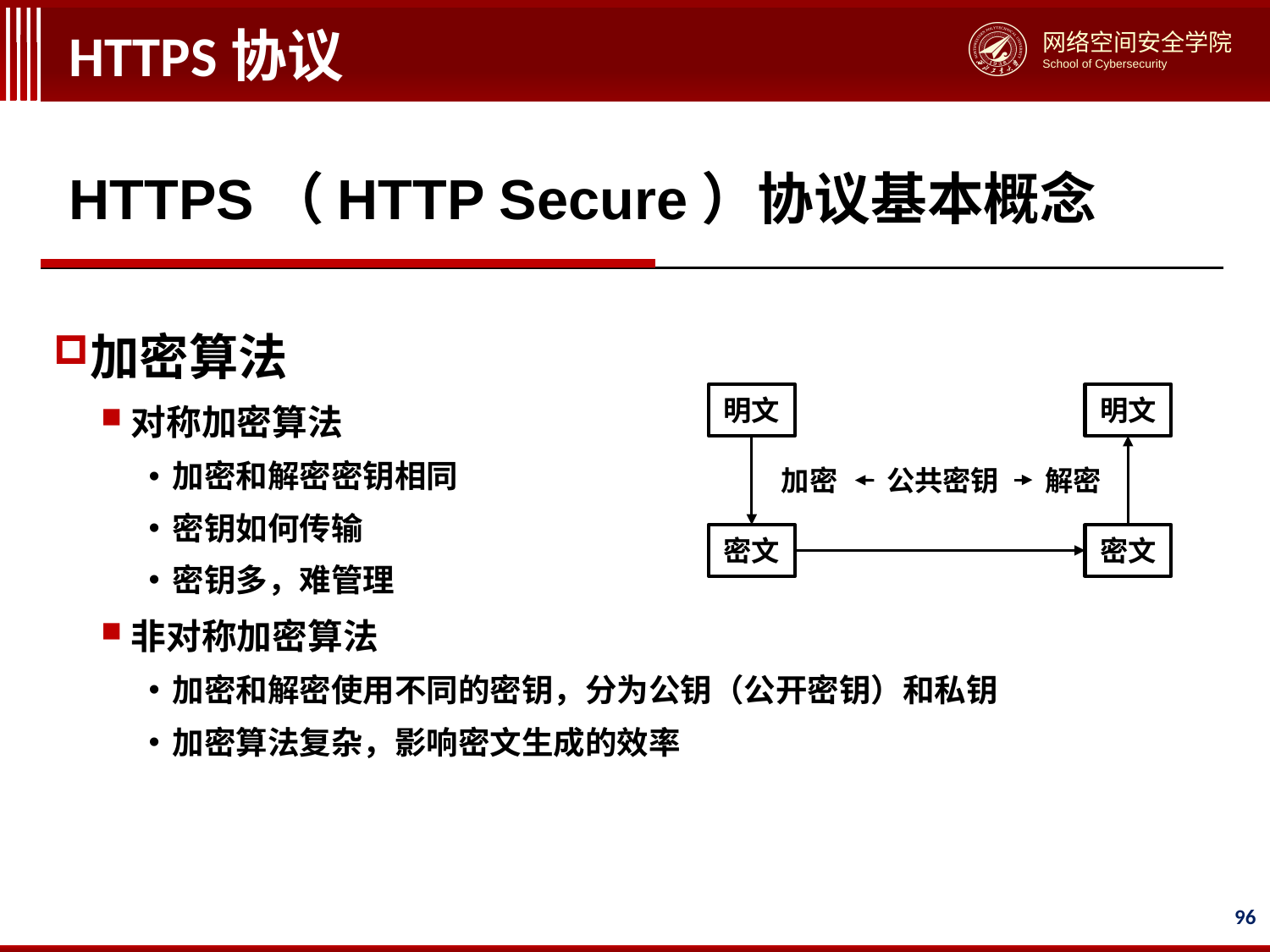

# HTTPS协议
HTTPS（HTTP Secure）协议基本概念
加密算法
对称加密算法
加密和解密密钥相同
密钥如何传输
密钥多，难管理
非对称加密算法
加密和解密使用不同的密钥，分为公钥（公开密钥）和私钥
加密算法复杂，影响密文生成的效率
明文
明文
公共密钥
解密
加密
密文
密文